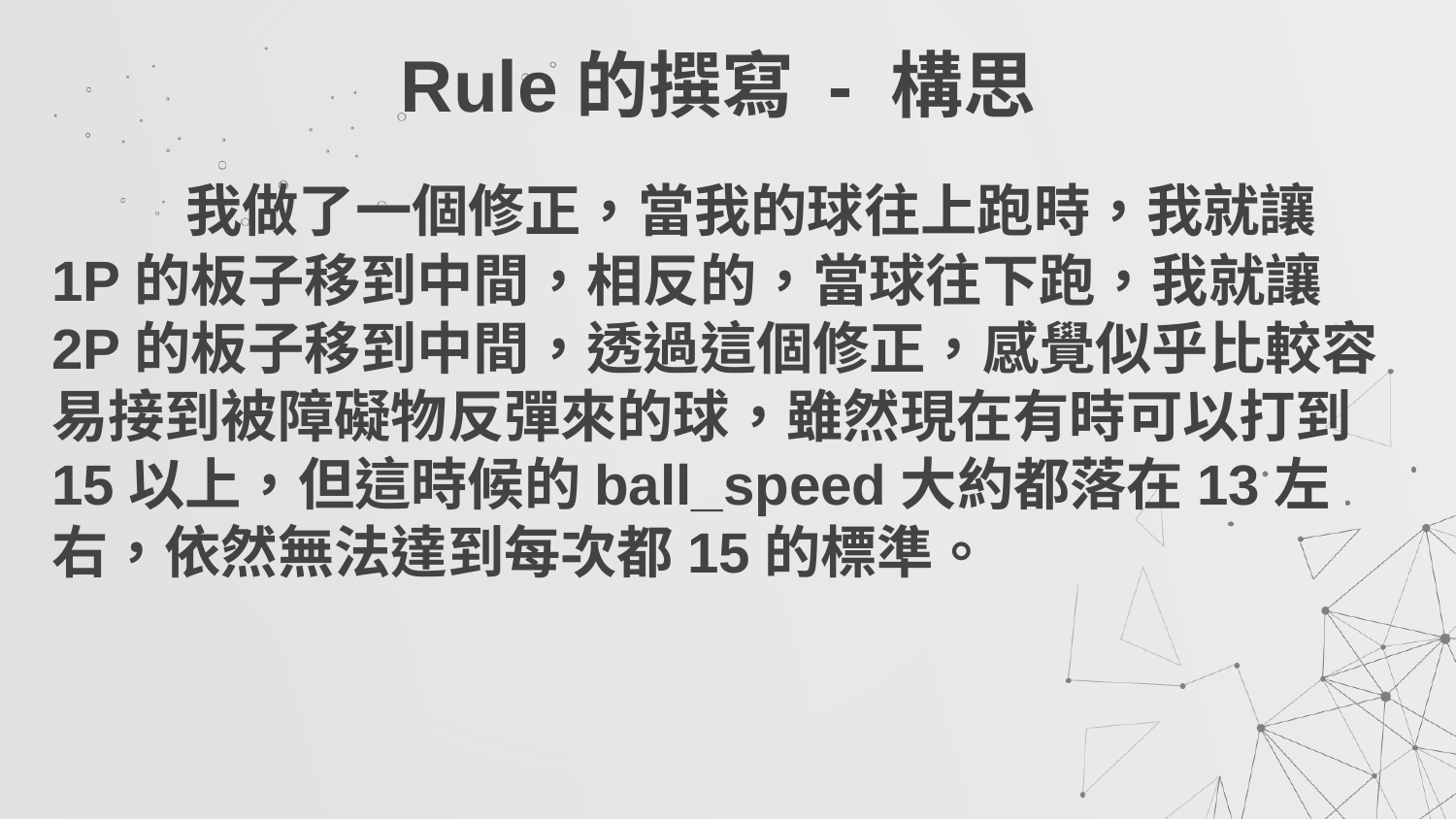

Rule的撰寫 - 構思
# 我做了一個修正，當我的球往上跑時，我就讓1P的板子移到中間，相反的，當球往下跑，我就讓2P的板子移到中間，透過這個修正，感覺似乎比較容易接到被障礙物反彈來的球，雖然現在有時可以打到15以上，但這時候的ball_speed大約都落在13左右，依然無法達到每次都15的標準。